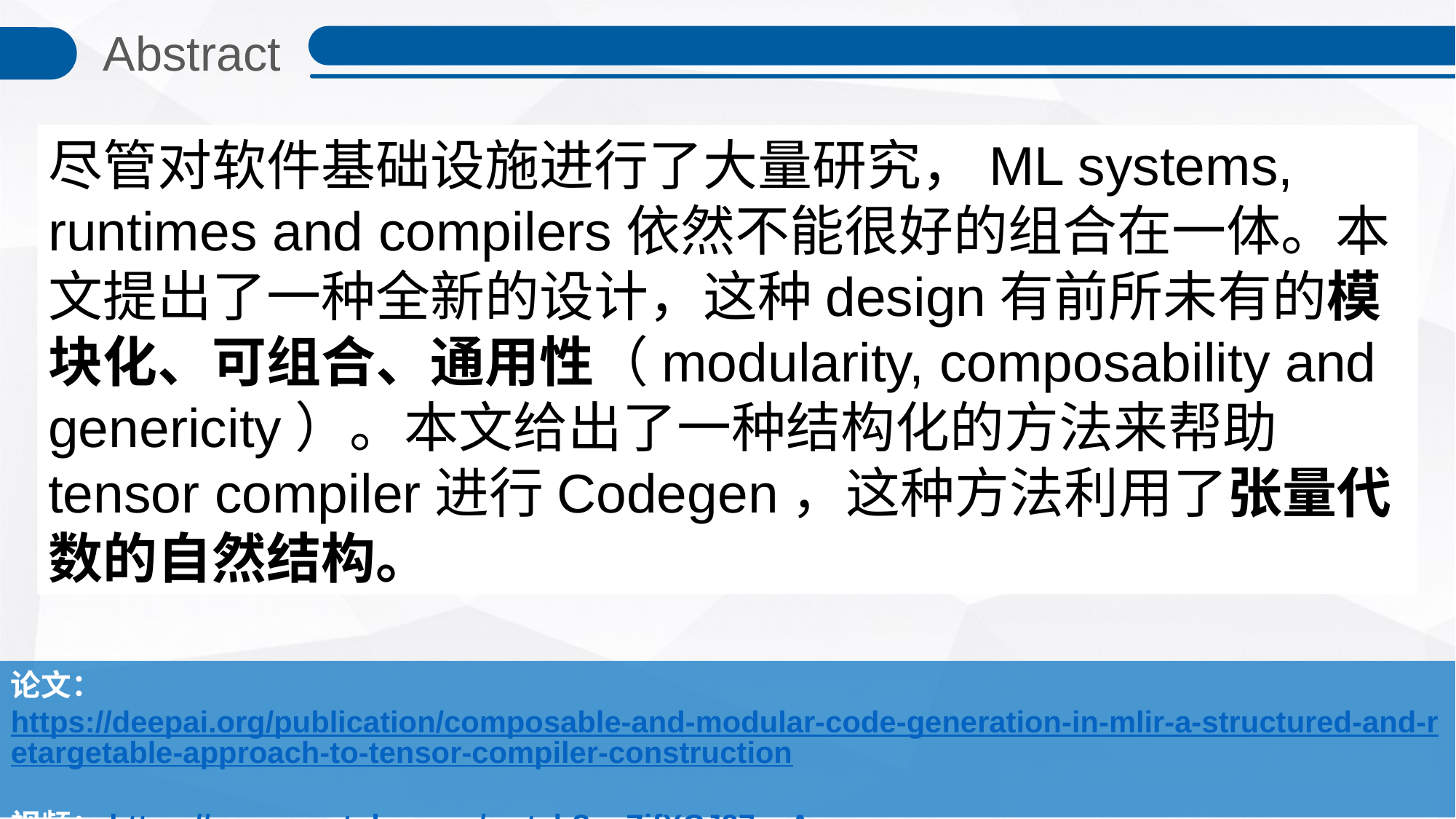

Abstract

尽管对软件基础设施进行了大量研究，ML systems, runtimes and compilers依然不能很好的组合在一体。本文提出了一种全新的设计，这种design有前所未有的模块化、可组合、通用性（modularity, composability and genericity）。本文给出了一种结构化的方法来帮助tensor compiler进行Codegen，这种方法利用了张量代数的自然结构。
论文：https://deepai.org/publication/composable-and-modular-code-generation-in-mlir-a-structured-and-retargetable-approach-to-tensor-compiler-construction

视频：https://www.youtube.com/watch?v=ZjfXCJ27s_A